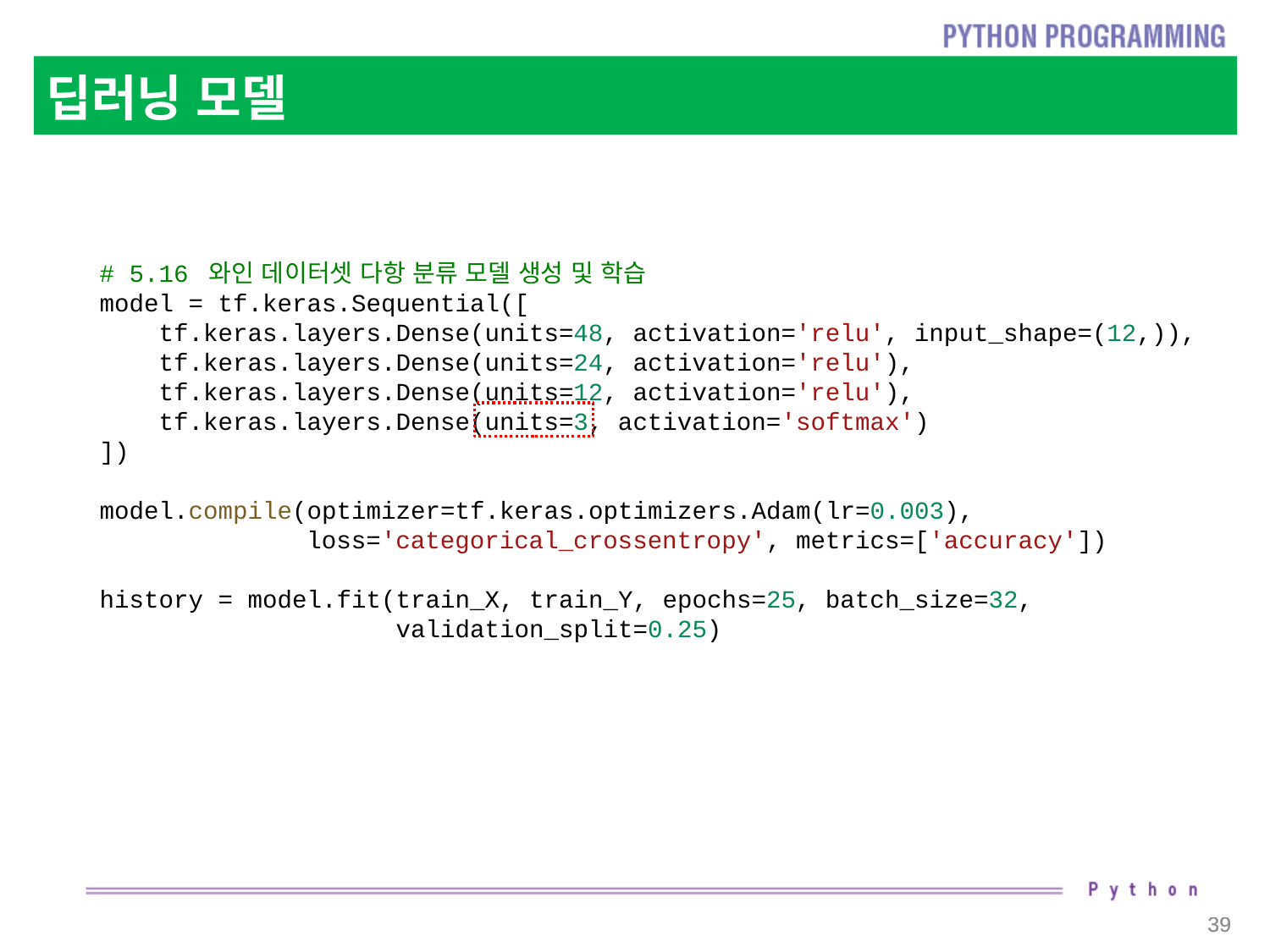

# 딥러닝 모델

# 5.16 와인 데이터셋 다항 분류 모델 생성 및 학습
model = tf.keras.Sequential([
    tf.keras.layers.Dense(units=48, activation='relu', input_shape=(12,)),
    tf.keras.layers.Dense(units=24, activation='relu'),
    tf.keras.layers.Dense(units=12, activation='relu'),
    tf.keras.layers.Dense(units=3, activation='softmax')
])
model.compile(optimizer=tf.keras.optimizers.Adam(lr=0.003),
              loss='categorical_crossentropy', metrics=['accuracy'])
history = model.fit(train_X, train_Y, epochs=25, batch_size=32,
                    validation_split=0.25)

39